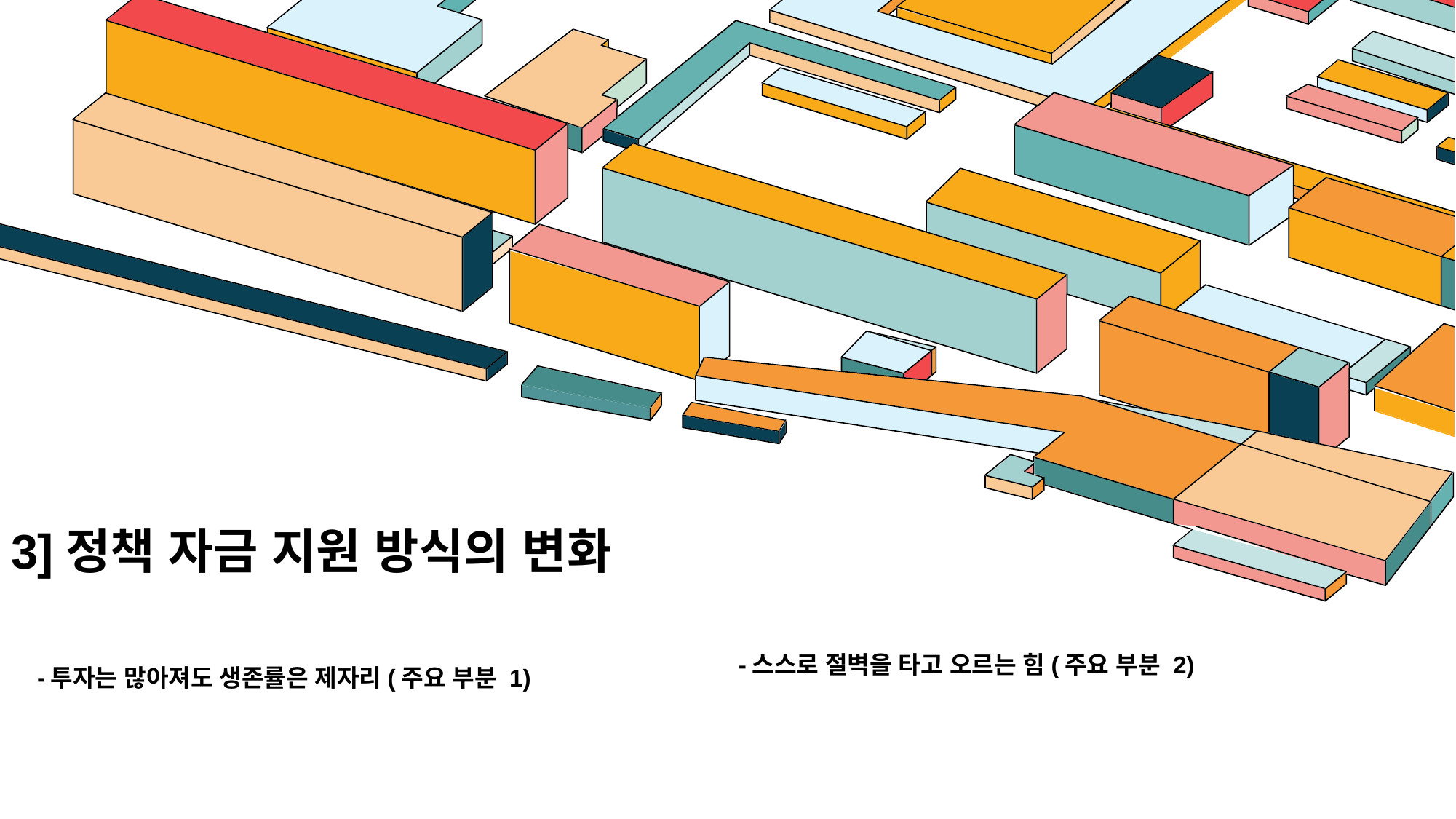

# 3]정책 자금 지원 방식의 변화
-스스로 절벽을 타고 오르는 힘(주요 부분 2)
-투자는 많아져도 생존률은 제자리(주요 부분 1)